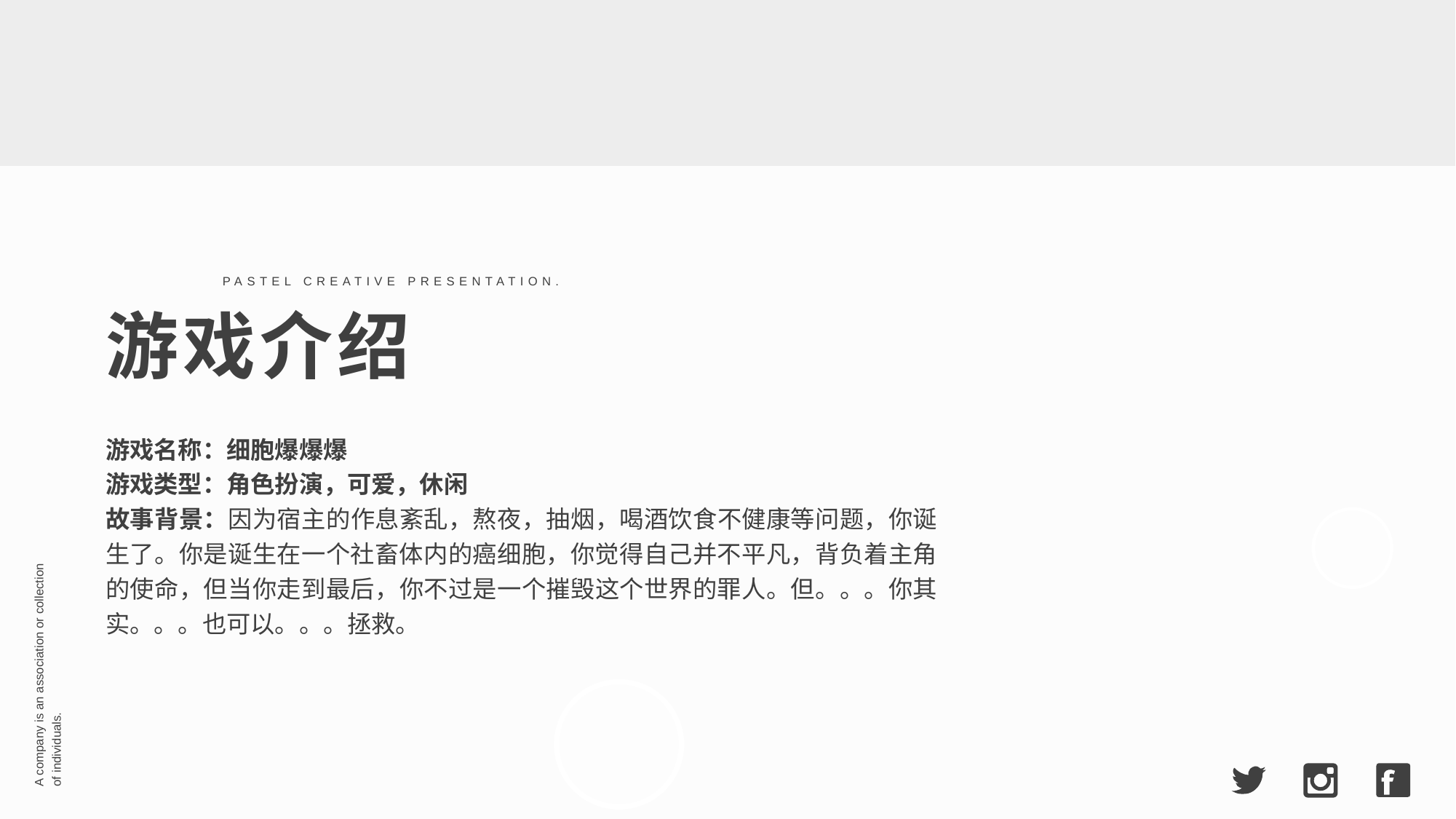

PASTEL CREATIVE PRESENTATION.
游戏介绍
游戏名称：细胞爆爆爆
游戏类型：角色扮演，可爱，休闲
故事背景：因为宿主的作息紊乱，熬夜，抽烟，喝酒饮食不健康等问题，你诞生了。你是诞生在一个社畜体内的癌细胞，你觉得自己并不平凡，背负着主角的使命，但当你走到最后，你不过是一个摧毁这个世界的罪人。但。。。你其实。。。也可以。。。拯救。

A company is an association or collection of individuals.